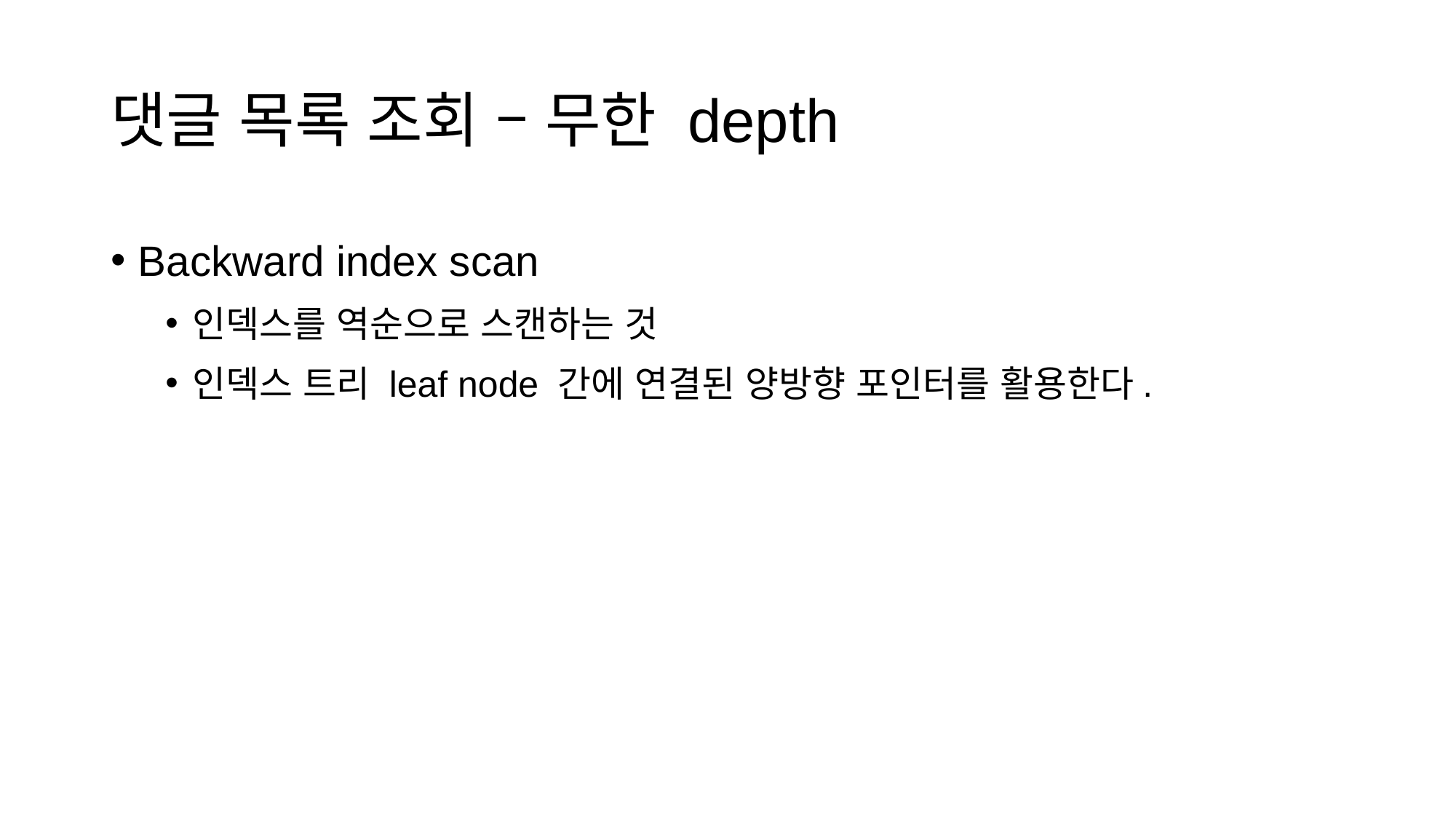

# 댓글 목록 조회 – 무한 depth
Backward index scan
인덱스를 역순으로 스캔하는 것
인덱스 트리 leaf node 간에 연결된 양방향 포인터를 활용한다.